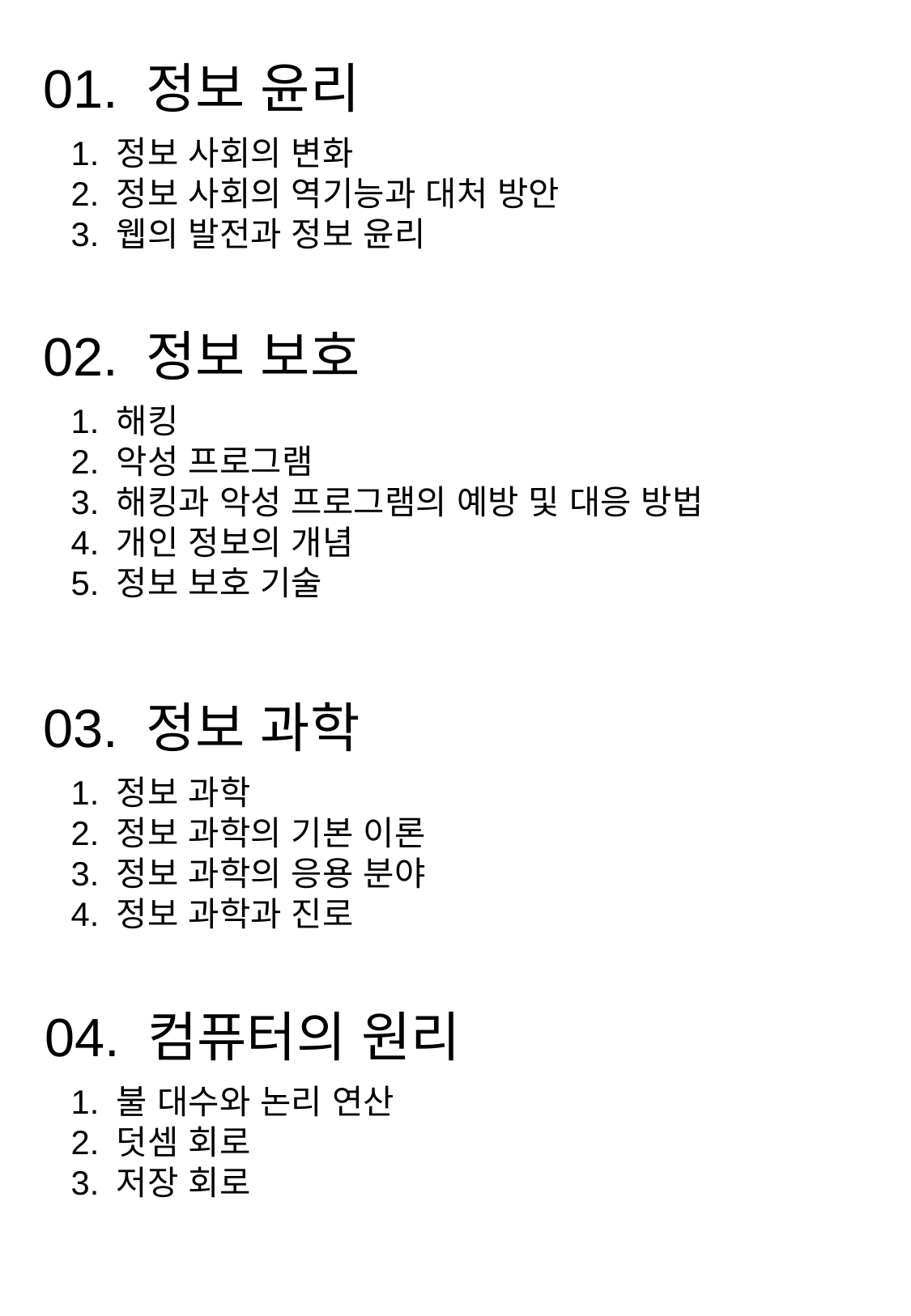

01. 정보 윤리
정보 사회의 변화
정보 사회의 역기능과 대처 방안
웹의 발전과 정보 윤리
02. 정보 보호
해킹
악성 프로그램
해킹과 악성 프로그램의 예방 및 대응 방법
개인 정보의 개념
정보 보호 기술
03. 정보 과학
정보 과학
정보 과학의 기본 이론
정보 과학의 응용 분야
정보 과학과 진로
04. 컴퓨터의 원리
불 대수와 논리 연산
덧셈 회로
저장 회로